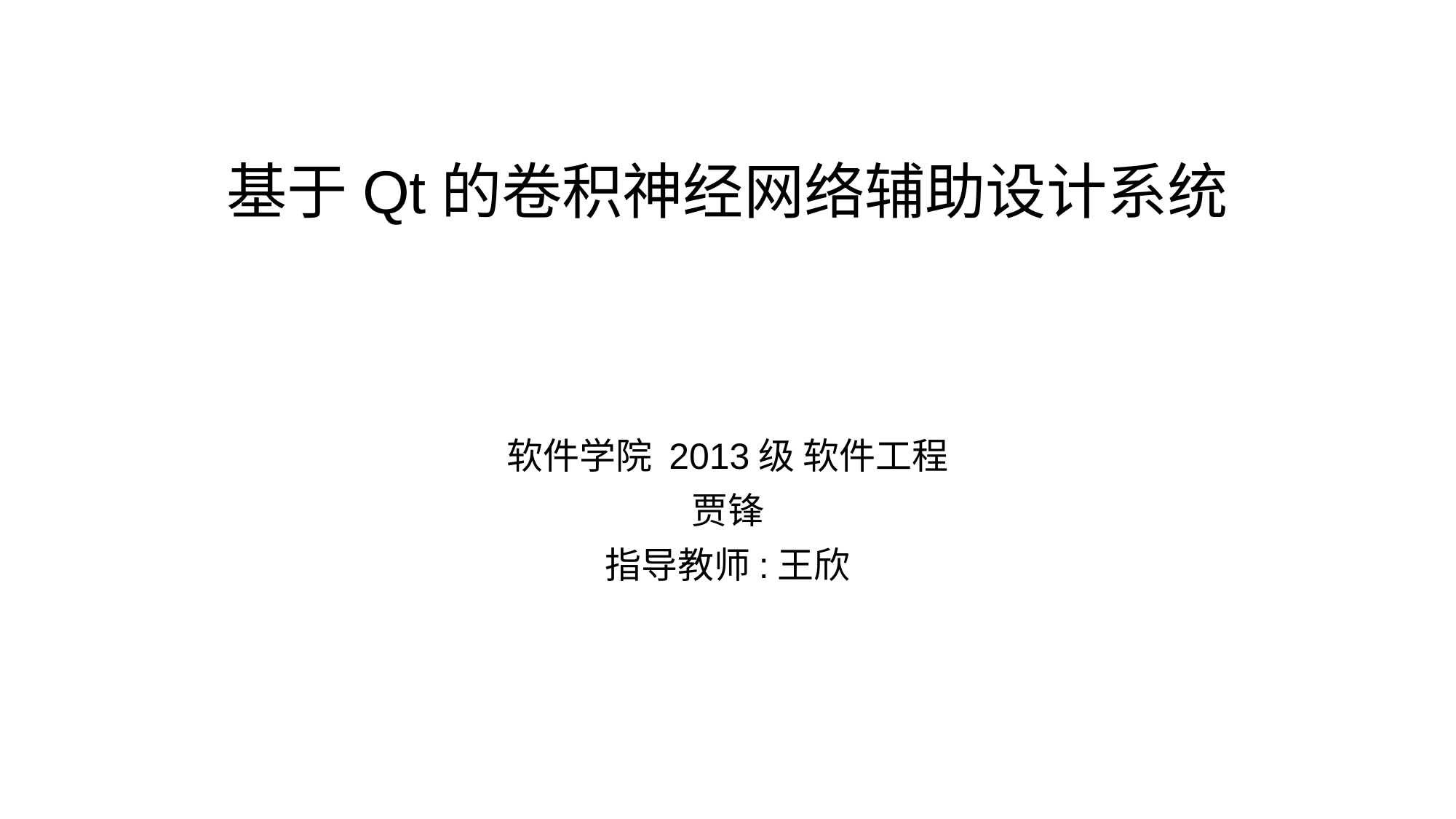

# 基于Qt的卷积神经网络辅助设计系统
软件学院 2013级 软件工程
贾锋
指导教师:王欣